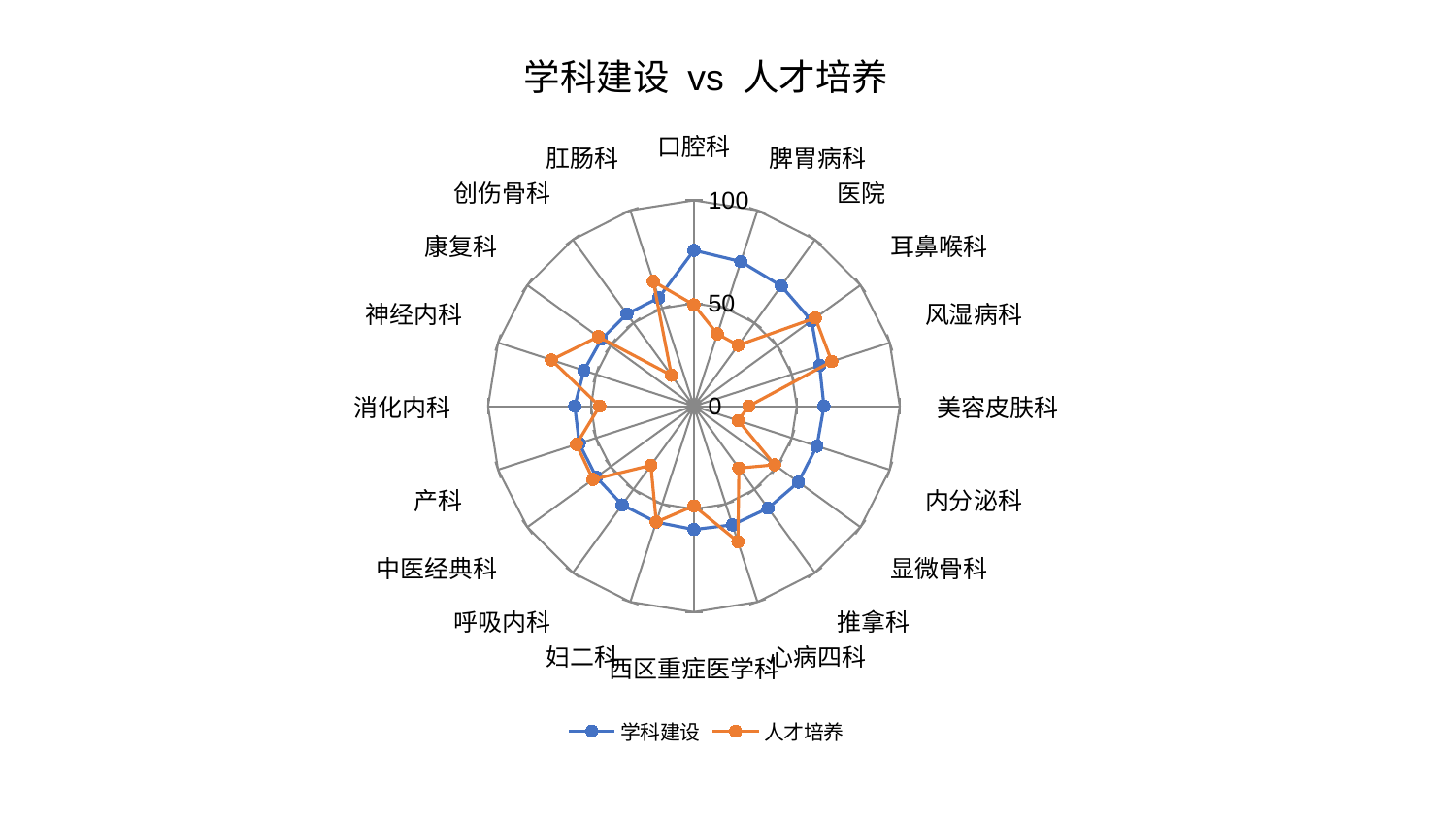

### Chart: 学科建设 vs 人才培养

| Category | 学科建设 | 人才培养 |
|---|---|---|
| 口腔科 | 75.74546071219318 | 49.246462349952786 |
| 脾胃病科 | 73.85563626400693 | 36.93388678775011 |
| 医院 | 72.21119624650443 | 36.592052476875175 |
| 耳鼻喉科 | 70.61538706815759 | 72.91538625723489 |
| 风湿病科 | 64.17211381936917 | 70.39502053697642 |
| 美容皮肤科 | 63.18002304848059 | 26.59466869493376 |
| 内分泌科 | 62.83586538948535 | 22.605394129813448 |
| 显微骨科 | 62.7865310464075 | 48.470392975619234 |
| 推拿科 | 61.26240218402257 | 37.187357713140344 |
| 心病四科 | 60.6456536683763 | 69.20366859710943 |
| 西区重症医学科 | 59.950691804978575 | 48.43121736176611 |
| 妇二科 | 59.26066471385432 | 59.16870197985654 |
| 呼吸内科 | 59.25463182003373 | 35.532144933128215 |
| 中医经典科 | 58.619301094611735 | 60.578220436010035 |
| 产科 | 58.55809721885897 | 60.0083405699957 |
| 消化内科 | 57.89177094335568 | 45.768766168518944 |
| 神经内科 | 56.15933954027432 | 72.7849735363078 |
| 康复科 | 55.444680273718106 | 57.45787288805253 |
| 创伤骨科 | 55.37766945799585 | 18.580640891644084 |
| 肛肠科 | 55.33544515247477 | 63.796444333650605 |
21